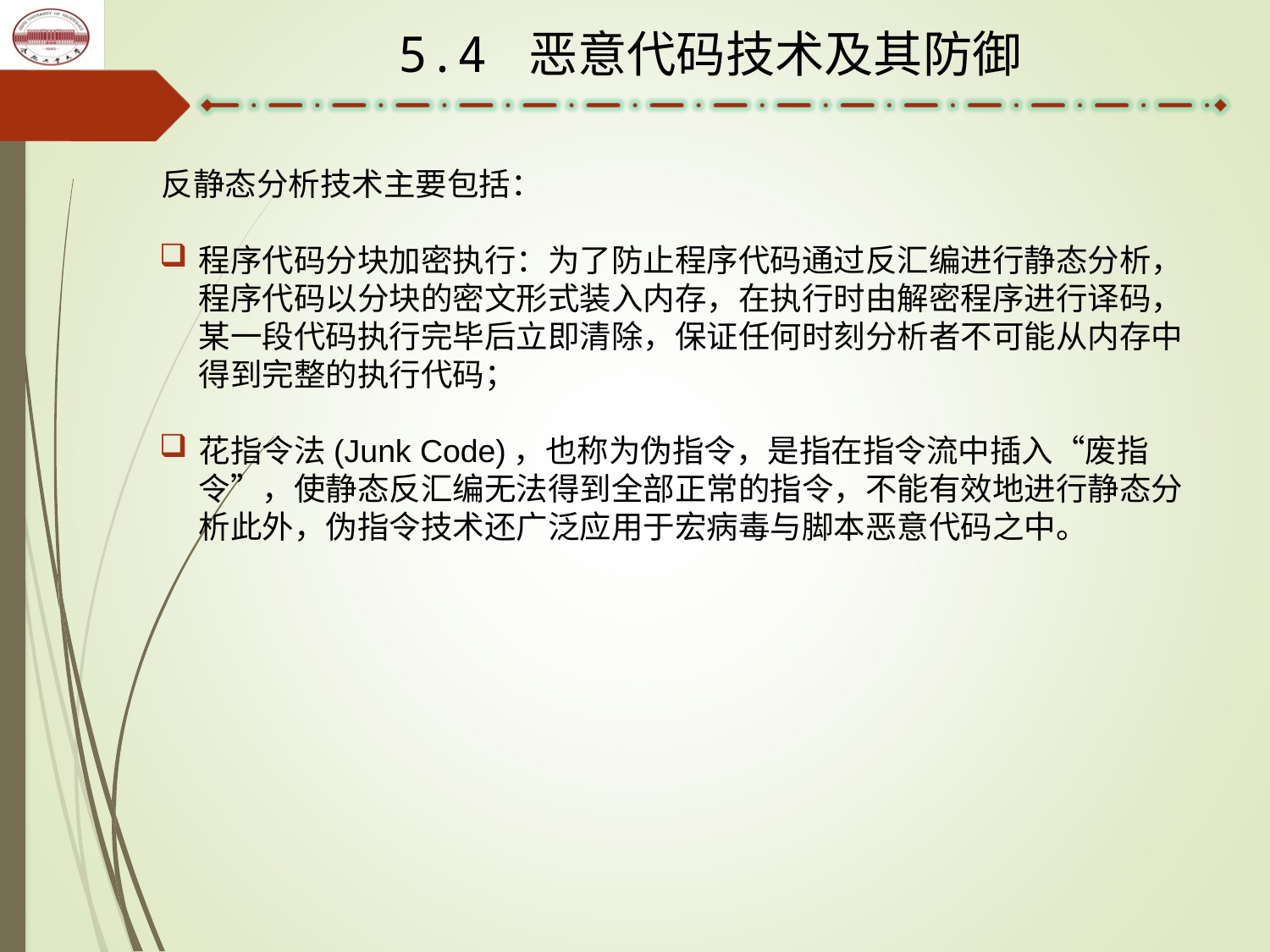

5.4 恶意代码技术及其防御
反静态分析技术主要包括：
程序代码分块加密执行：为了防止程序代码通过反汇编进行静态分析，程序代码以分块的密文形式装入内存，在执行时由解密程序进行译码，某一段代码执行完毕后立即清除，保证任何时刻分析者不可能从内存中得到完整的执行代码；

花指令法(Junk Code)，也称为伪指令，是指在指令流中插入“废指令”，使静态反汇编无法得到全部正常的指令，不能有效地进行静态分析此外，伪指令技术还广泛应用于宏病毒与脚本恶意代码之中。